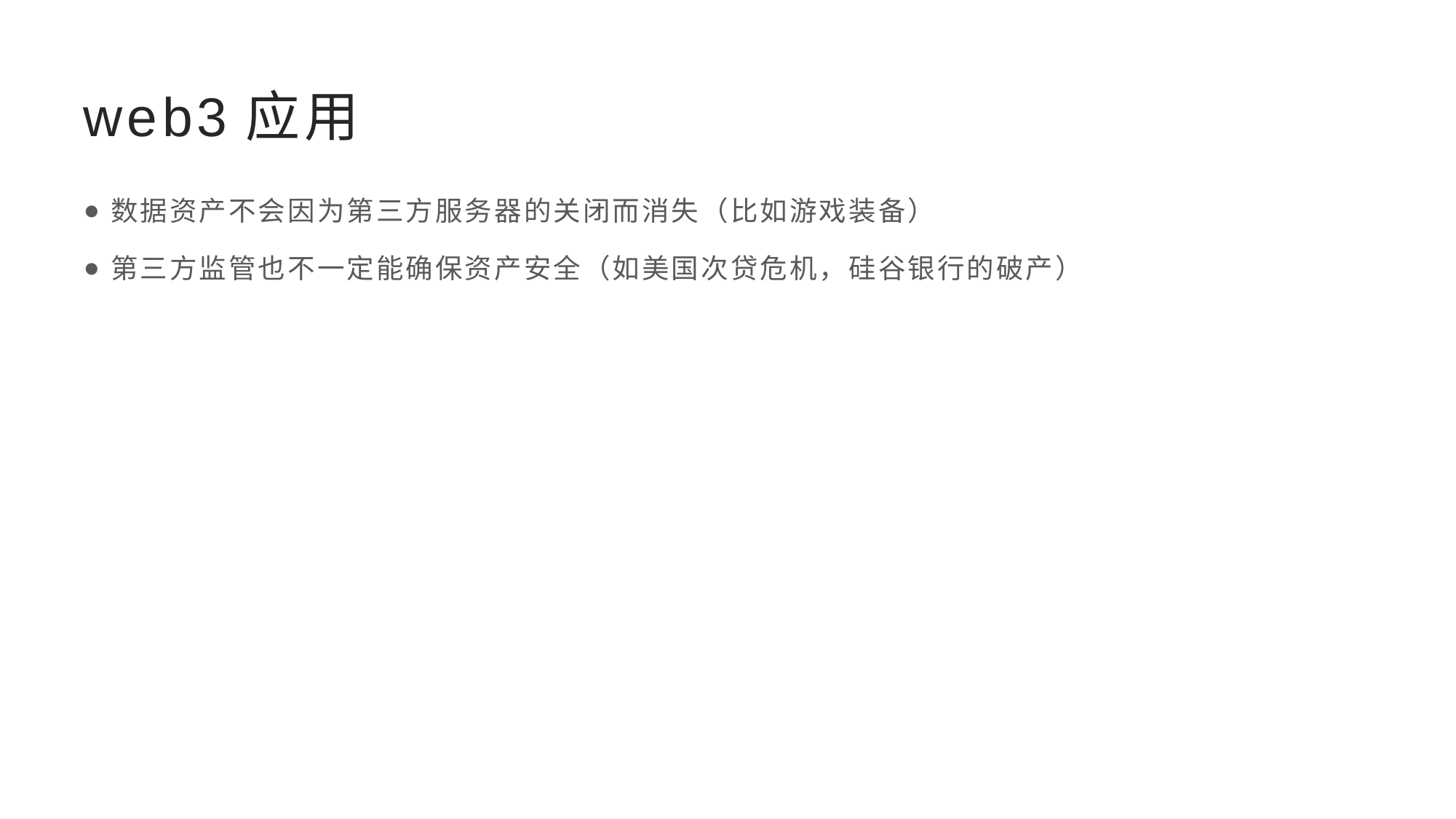

# web3应用
数据资产不会因为第三方服务器的关闭而消失（比如游戏装备）
第三方监管也不一定能确保资产安全（如美国次贷危机，硅谷银行的破产）